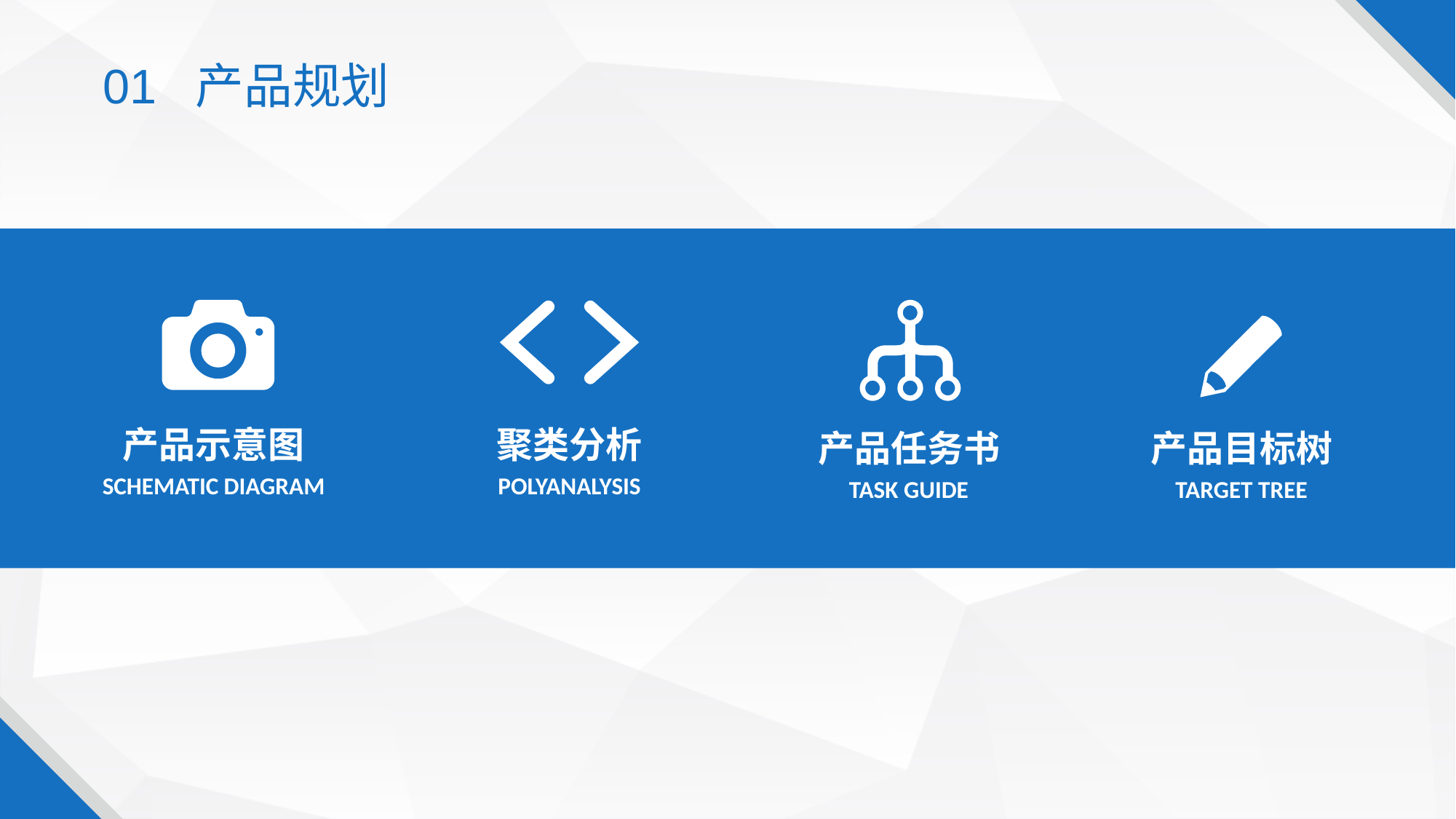

01  产品规划

产品示意图
SCHEMATIC DIAGRAM

聚类分析
POLYANALYSIS

产品任务书
TASK GUIDE

产品目标树
TARGET TREE